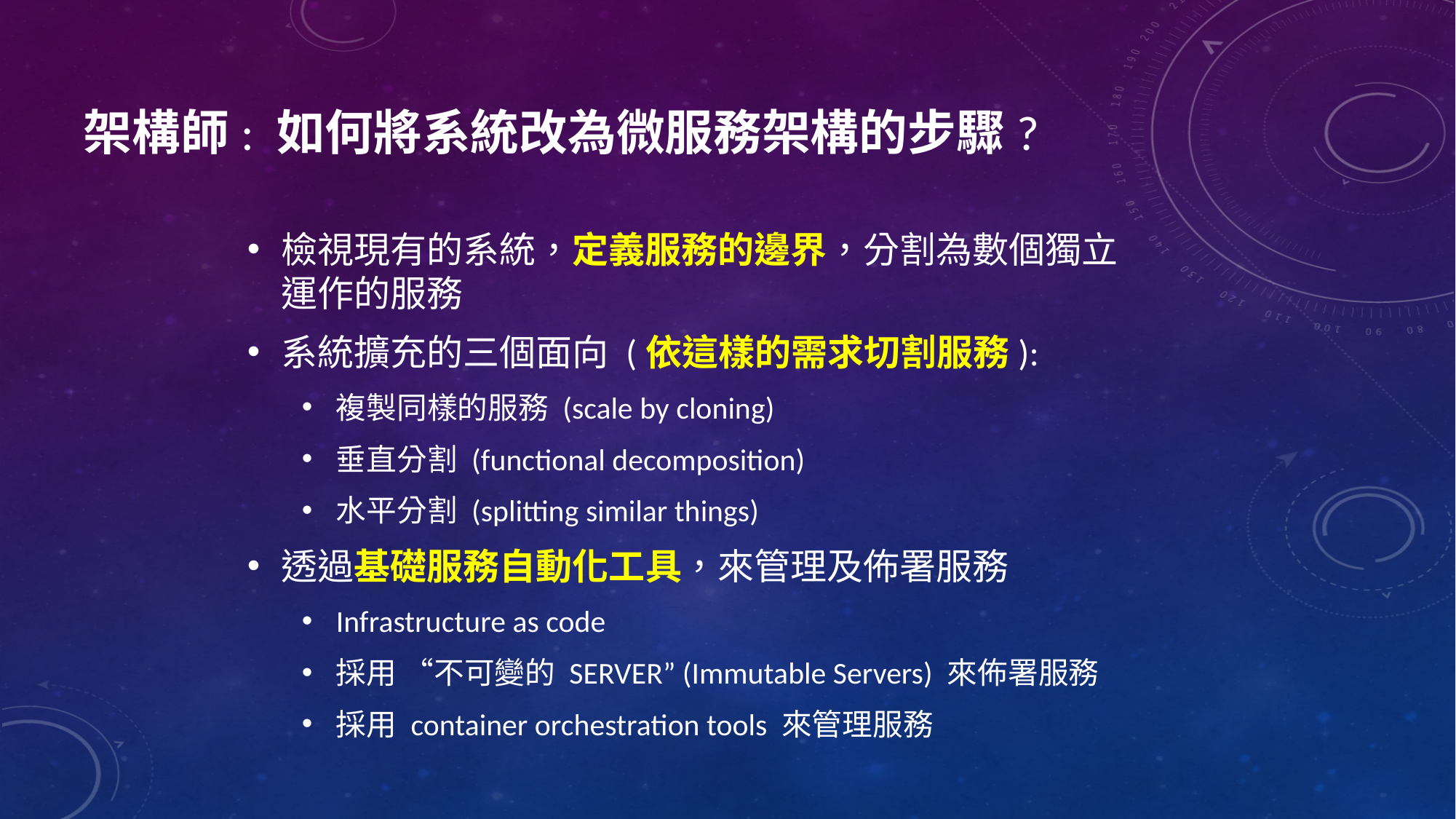

# 架構師: 如何將系統改為微服務架構的步驟?
檢視現有的系統，定義服務的邊界，分割為數個獨立運作的服務
系統擴充的三個面向 (依這樣的需求切割服務):
複製同樣的服務 (scale by cloning)
垂直分割 (functional decomposition)
水平分割 (splitting similar things)
透過基礎服務自動化工具，來管理及佈署服務
Infrastructure as code
採用 “不可變的 SERVER” (Immutable Servers) 來佈署服務
採用 container orchestration tools 來管理服務